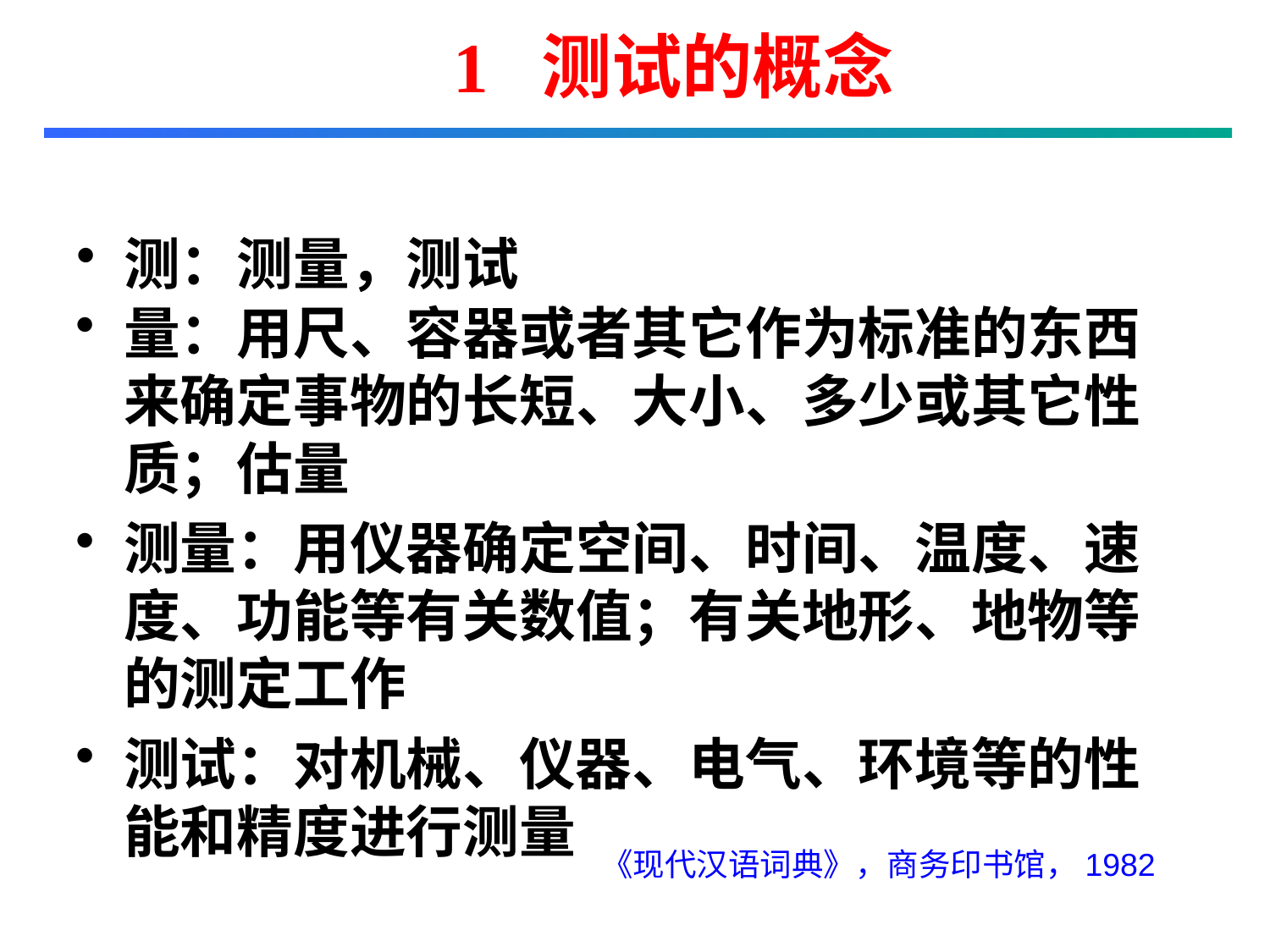

1  测试的概念

测：测量，测试
量：用尺、容器或者其它作为标准的东西来确定事物的长短、大小、多少或其它性质；估量
测量：用仪器确定空间、时间、温度、速度、功能等有关数值；有关地形、地物等的测定工作
测试：对机械、仪器、电气、环境等的性能和精度进行测量
《现代汉语词典》，商务印书馆，1982